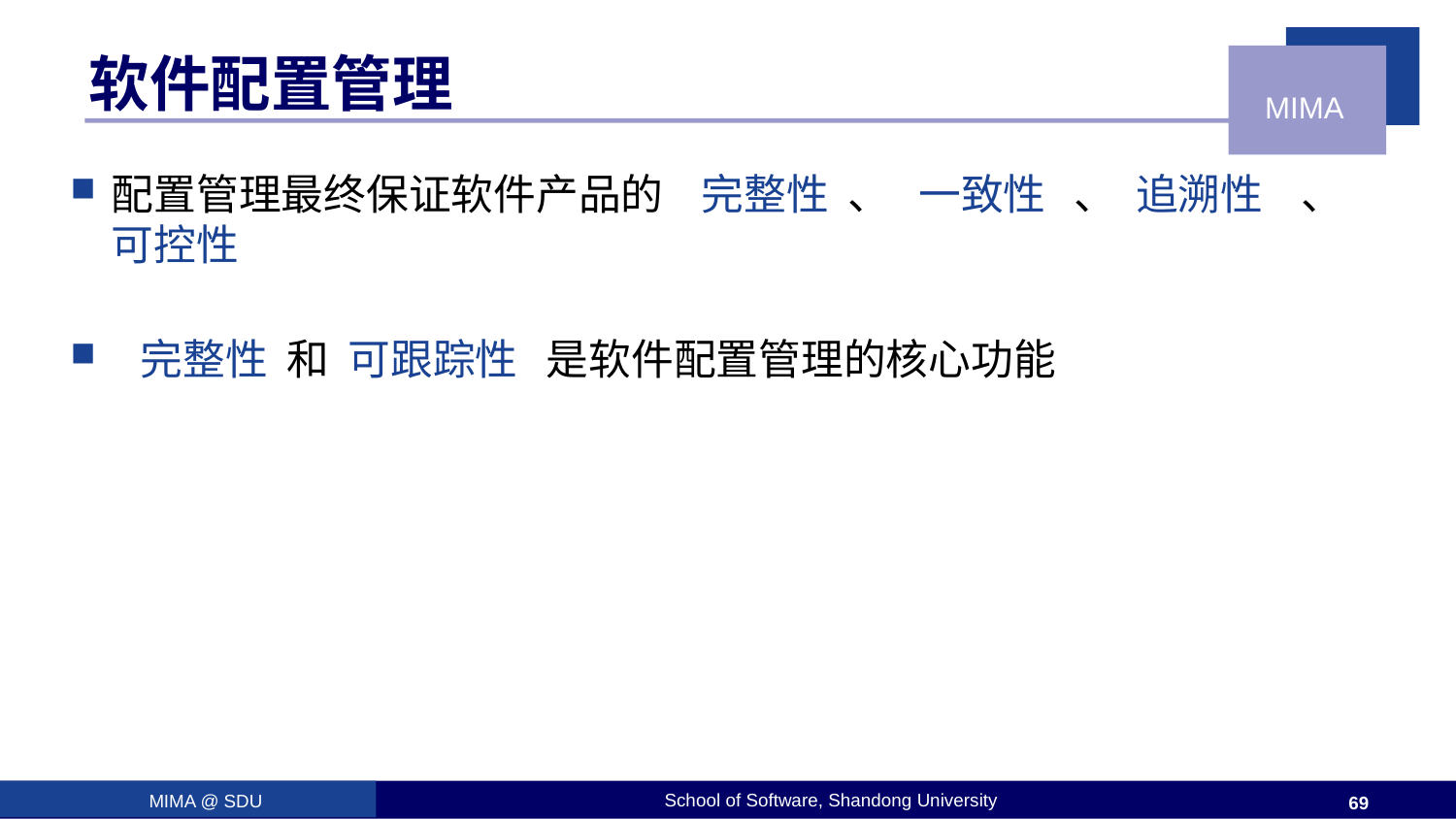

# 软件配置管理
配置管理最终保证软件产品的    完整性  、   一致性   、  追溯性    、   可控性

  完整性  和  可跟踪性   是软件配置管理的核心功能